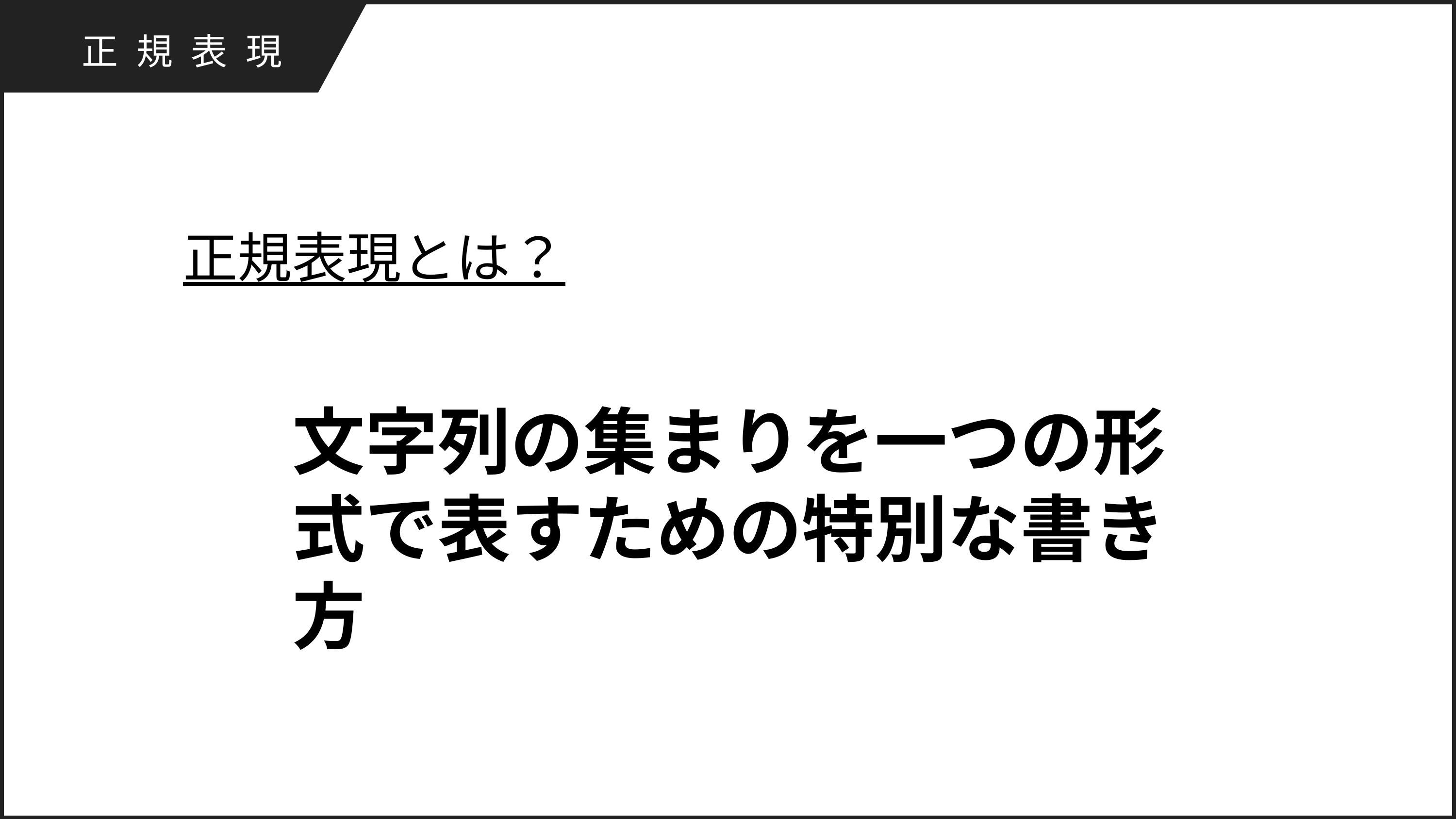

正規表現
正規表現とは？
文字列の集まりを一つの形式で表すための特別な書き方